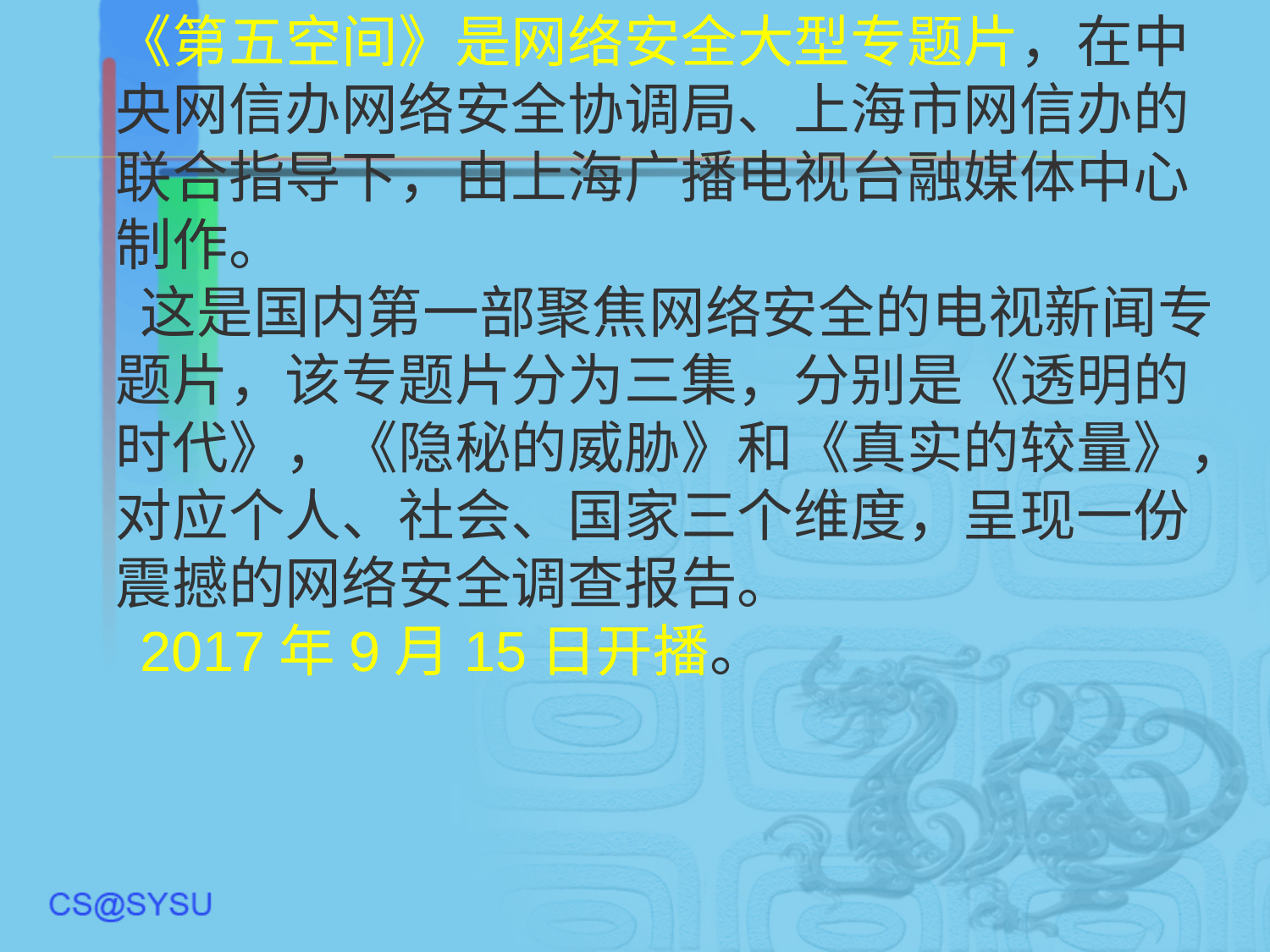

《第五空间》是网络安全大型专题片，在中央网信办网络安全协调局、上海市网信办的联合指导下，由上海广播电视台融媒体中心制作。这是国内第一部聚焦网络安全的电视新闻专题片，该专题片分为三集，分别是《透明的时代》，《隐秘的威胁》和《真实的较量》，对应个人、社会、国家三个维度，呈现一份震撼的网络安全调查报告。
2017年9月15日开播。
34